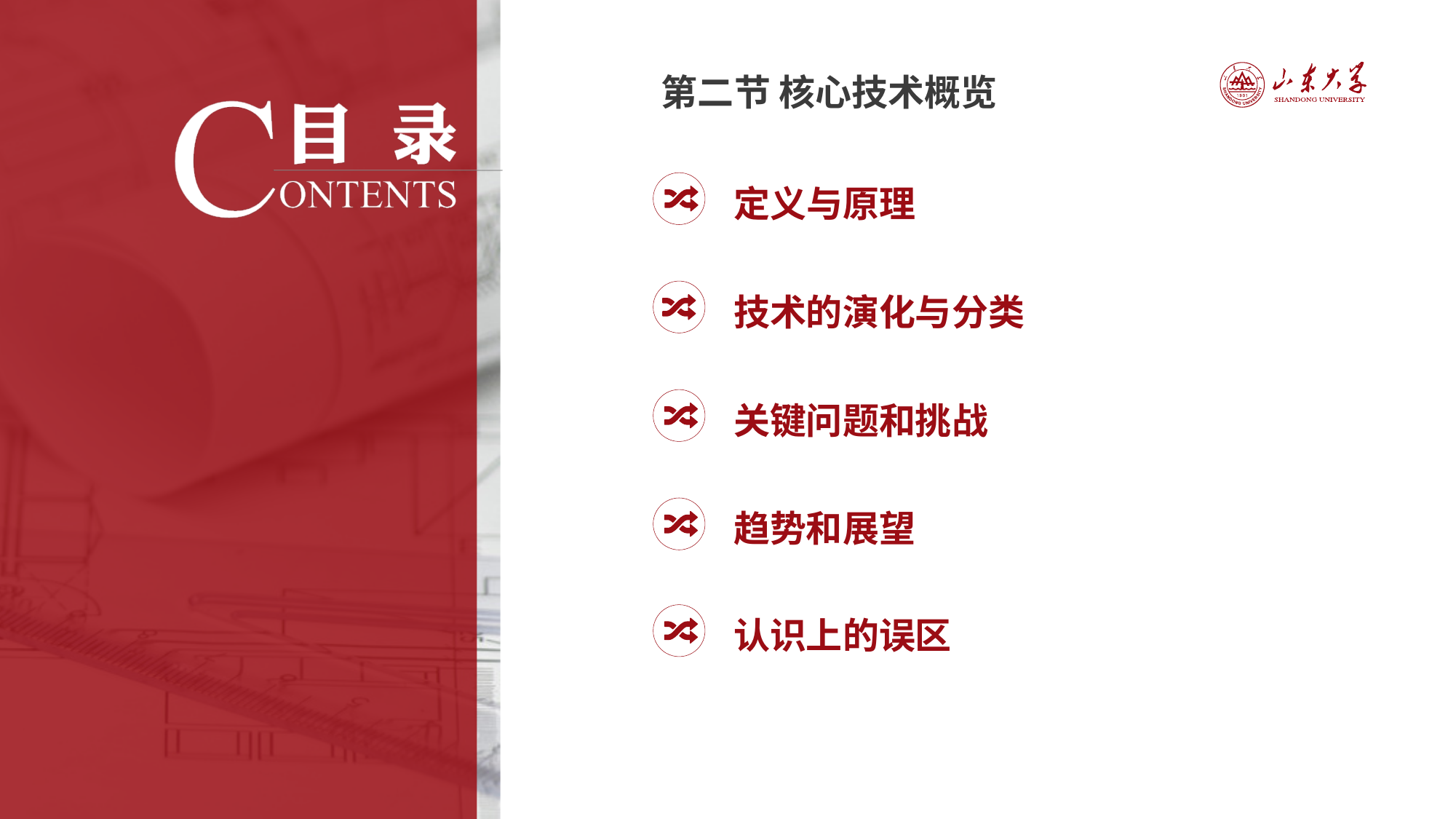

第二节 核心技术概览
定义与原理

技术的演化与分类

关键问题和挑战

趋势和展望

认识上的误区